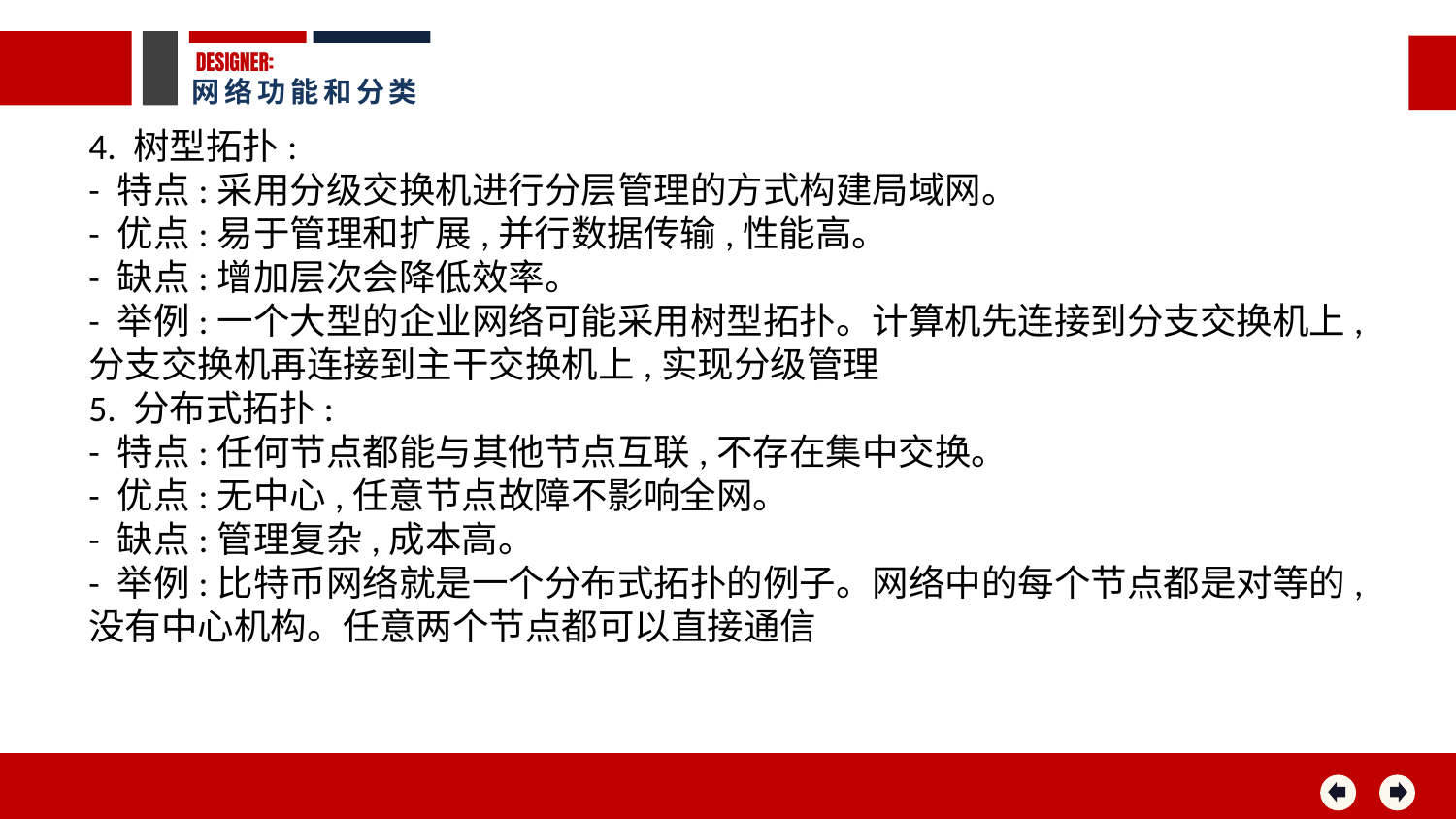

DESIGNER:
网络功能和分类
4. 树型拓扑:
- 特点:采用分级交换机进行分层管理的方式构建局域网。
- 优点:易于管理和扩展,并行数据传输,性能高。
- 缺点:增加层次会降低效率。
- 举例:一个大型的企业网络可能采用树型拓扑。计算机先连接到分支交换机上,分支交换机再连接到主干交换机上,实现分级管理
5. 分布式拓扑:
- 特点:任何节点都能与其他节点互联,不存在集中交换。
- 优点:无中心,任意节点故障不影响全网。
- 缺点:管理复杂,成本高。
- 举例:比特币网络就是一个分布式拓扑的例子。网络中的每个节点都是对等的,没有中心机构。任意两个节点都可以直接通信